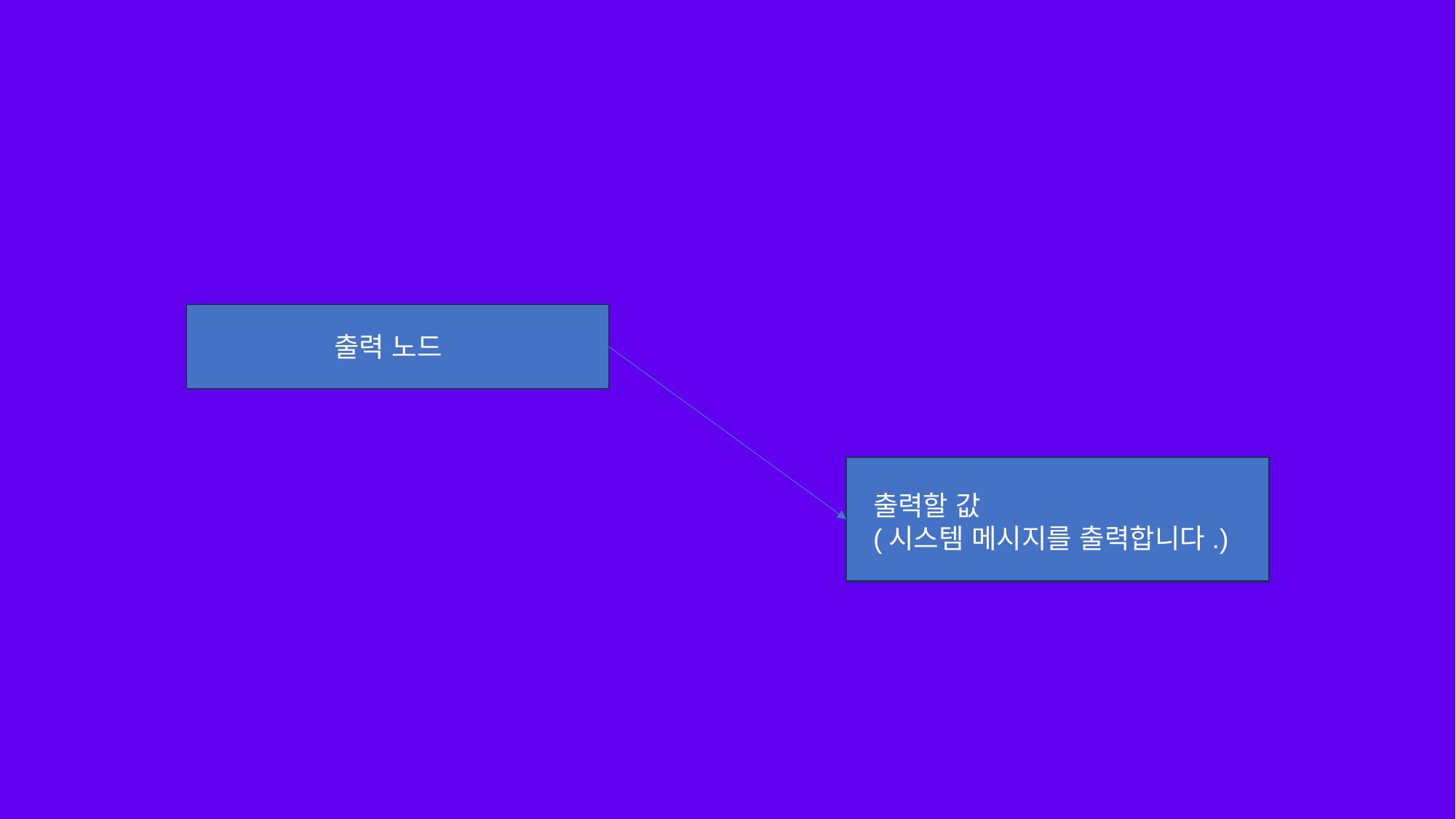

출력 노드

출력할 값
(시스템 메시지를 출력합니다.)